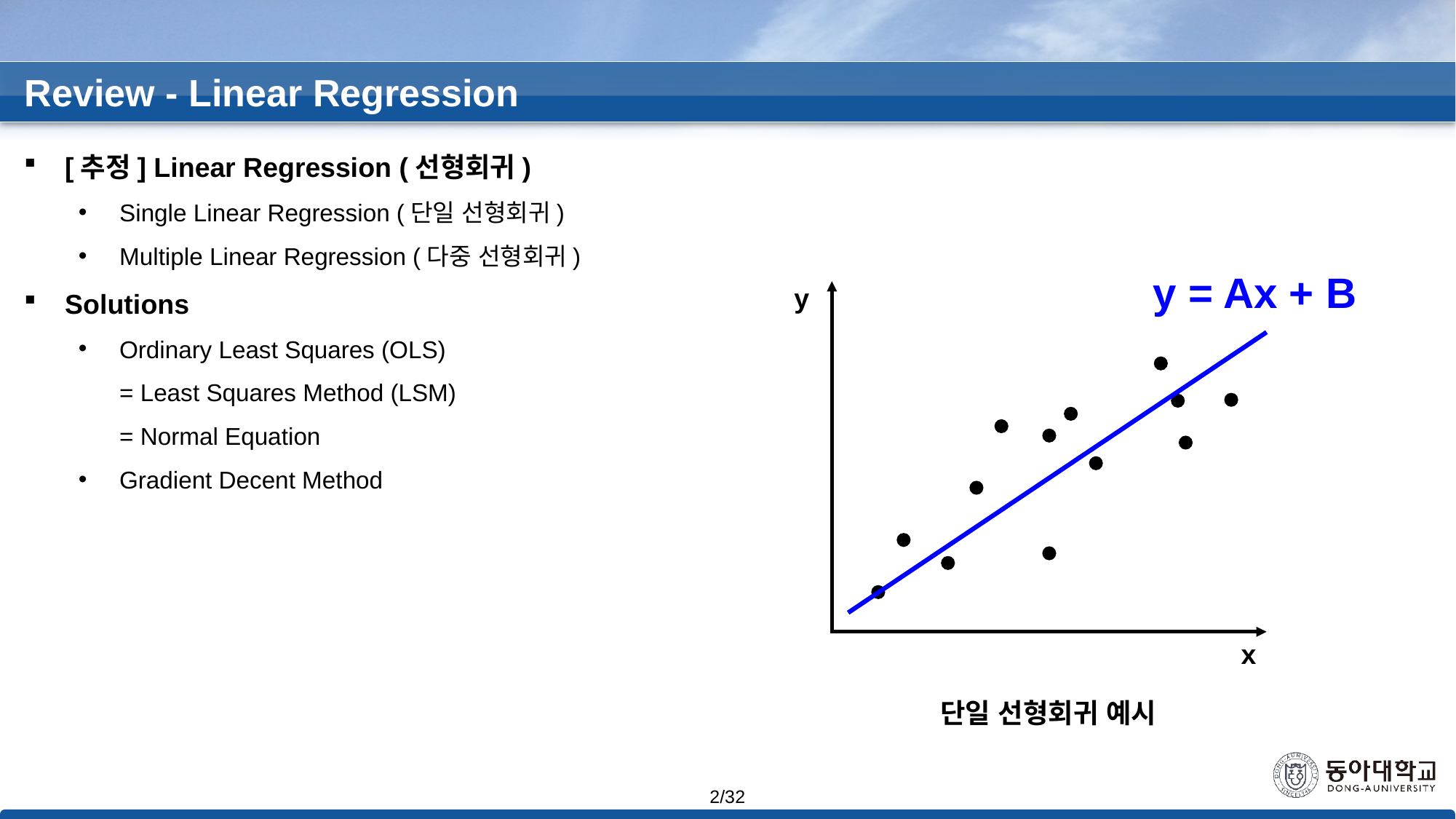

Review - Linear Regression
[추정] Linear Regression (선형회귀)
Single Linear Regression (단일 선형회귀)
Multiple Linear Regression (다중 선형회귀)
Solutions
Ordinary Least Squares (OLS)
= Least Squares Method (LSM)
= Normal Equation
Gradient Decent Method
y = Ax + B
y

x
단일 선형회귀 예시